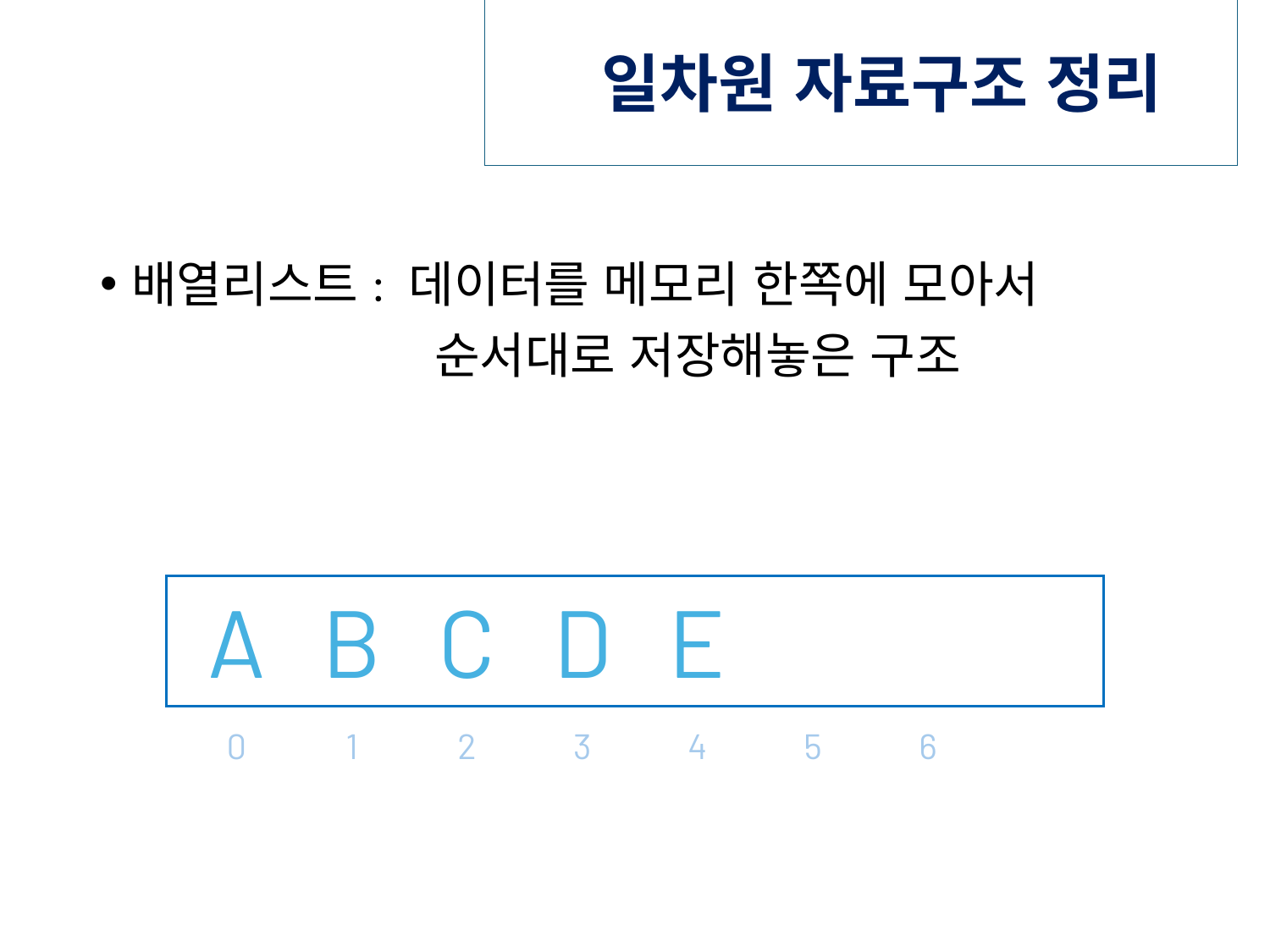

# 일차원 자료구조 정리
배열리스트: 데이터를 메모리 한쪽에 모아서
		     순서대로 저장해놓은 구조

A
B
C
D
E
0
1
2
3
4
5
6